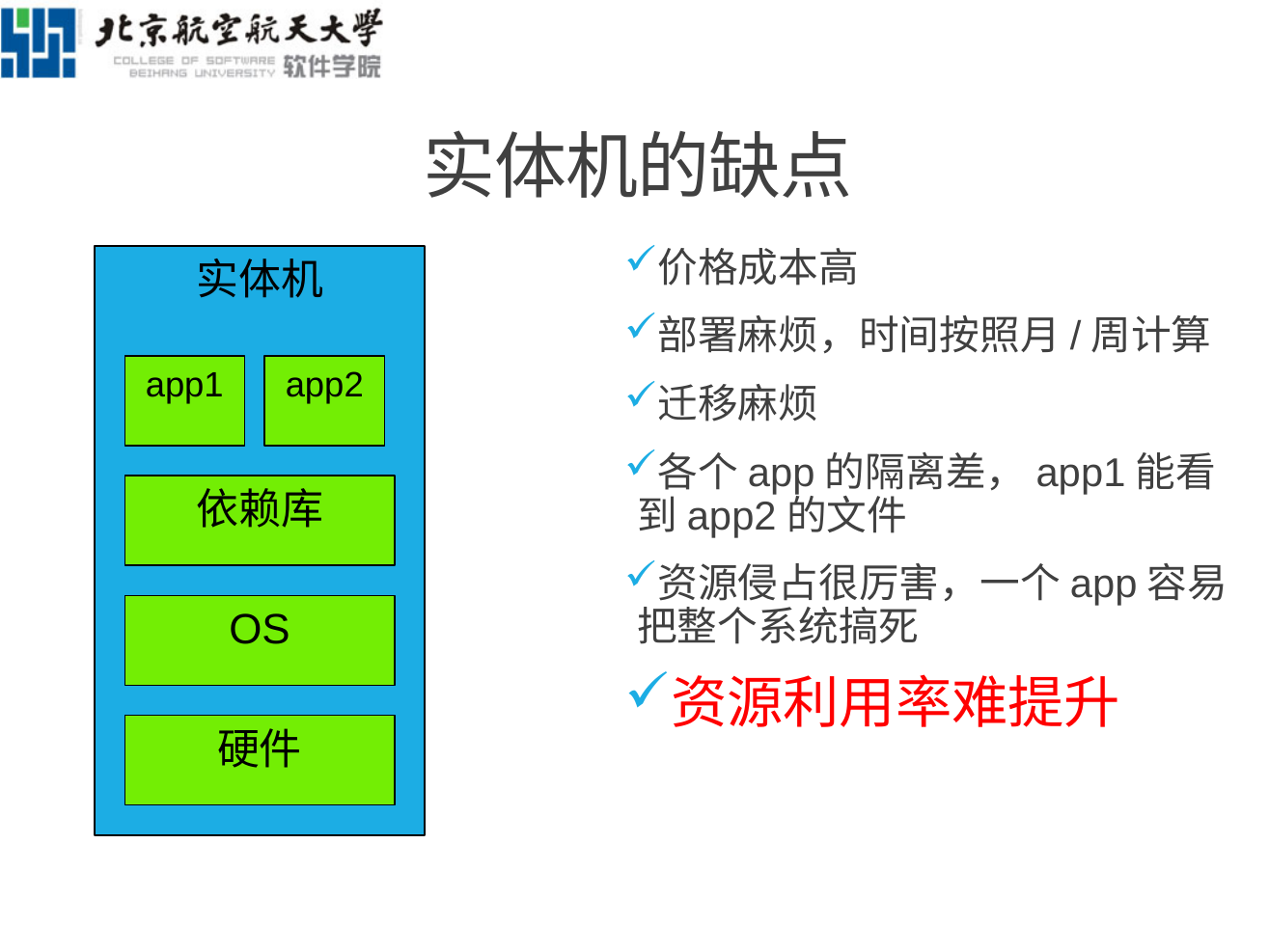

# 实体机的缺点
价格成本高
部署麻烦，时间按照月/周计算
迁移麻烦
各个app的隔离差，app1能看到app2的文件
资源侵占很厉害，一个app容易把整个系统搞死
资源利用率难提升
实体机
app1
app2
依赖库
OS
硬件